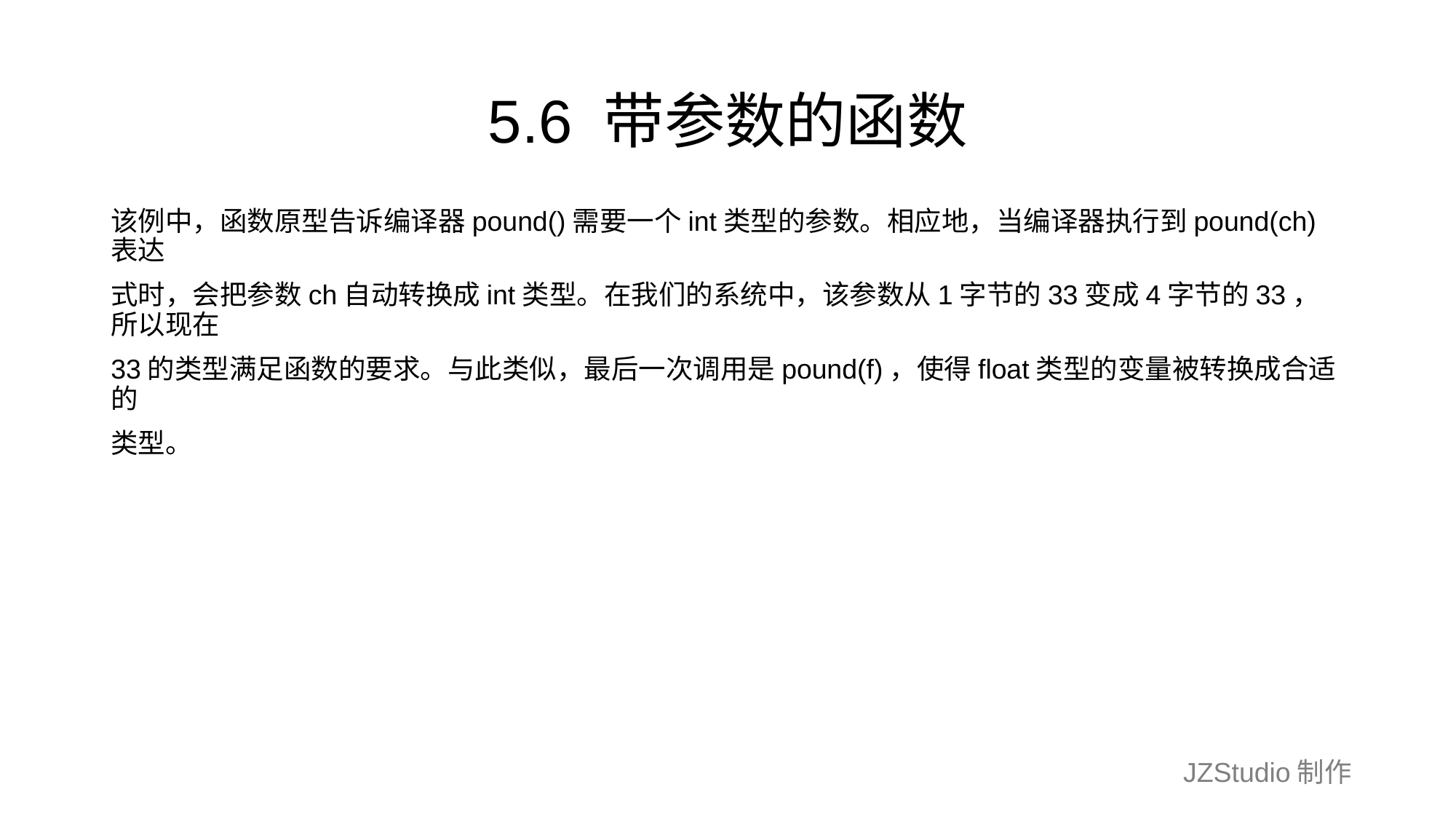

# 5.6 带参数的函数
该例中，函数原型告诉编译器pound()需要一个int类型的参数。相应地，当编译器执行到pound(ch)表达
式时，会把参数ch自动转换成int类型。在我们的系统中，该参数从1字节的33变成4字节的33，所以现在
33的类型满足函数的要求。与此类似，最后一次调用是pound(f)，使得float类型的变量被转换成合适的
类型。